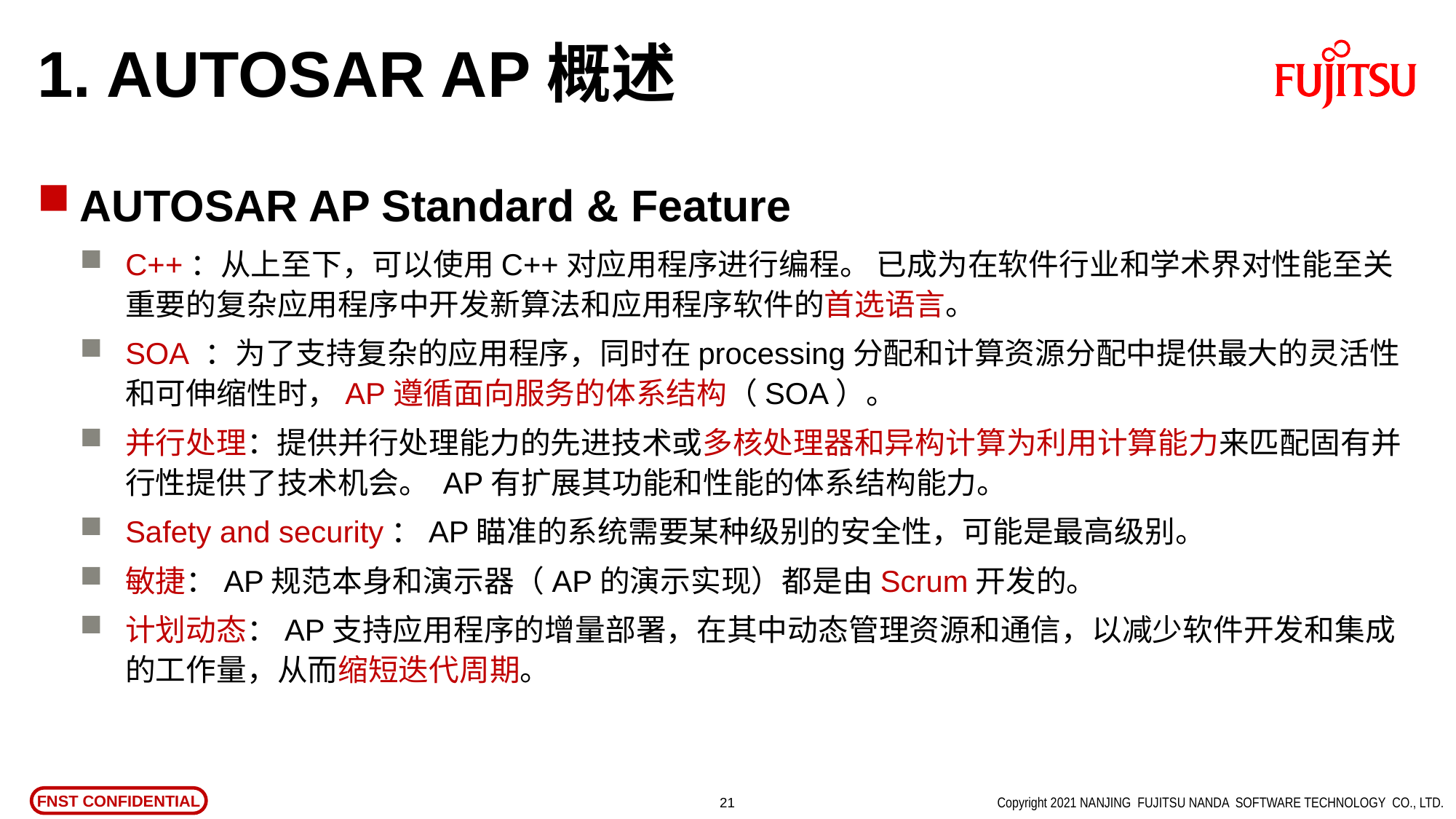

# 1. AUTOSAR AP概述
AUTOSAR AP Standard & Feature
C++：从上至下，可以使用C++对应用程序进行编程。 已成为在软件行业和学术界对性能至关重要的复杂应用程序中开发新算法和应用程序软件的首选语言。
SOA ：为了支持复杂的应用程序，同时在processing分配和计算资源分配中提供最大的灵活性和可伸缩性时，AP遵循面向服务的体系结构（SOA）。
并行处理：提供并行处理能力的先进技术或多核处理器和异构计算为利用计算能力来匹配固有并行性提供了技术机会。 AP有扩展其功能和性能的体系结构能力。
Safety and security：AP瞄准的系统需要某种级别的安全性，可能是最高级别。
敏捷：AP规范本身和演示器（AP的演示实现）都是由Scrum开发的。
计划动态：AP支持应用程序的增量部署，在其中动态管理资源和通信，以减少软件开发和集成的工作量，从而缩短迭代周期。

Copyright 2021 NANJING  FUJITSU NANDA  SOFTWARE TECHNOLOGY  CO., LTD.
21